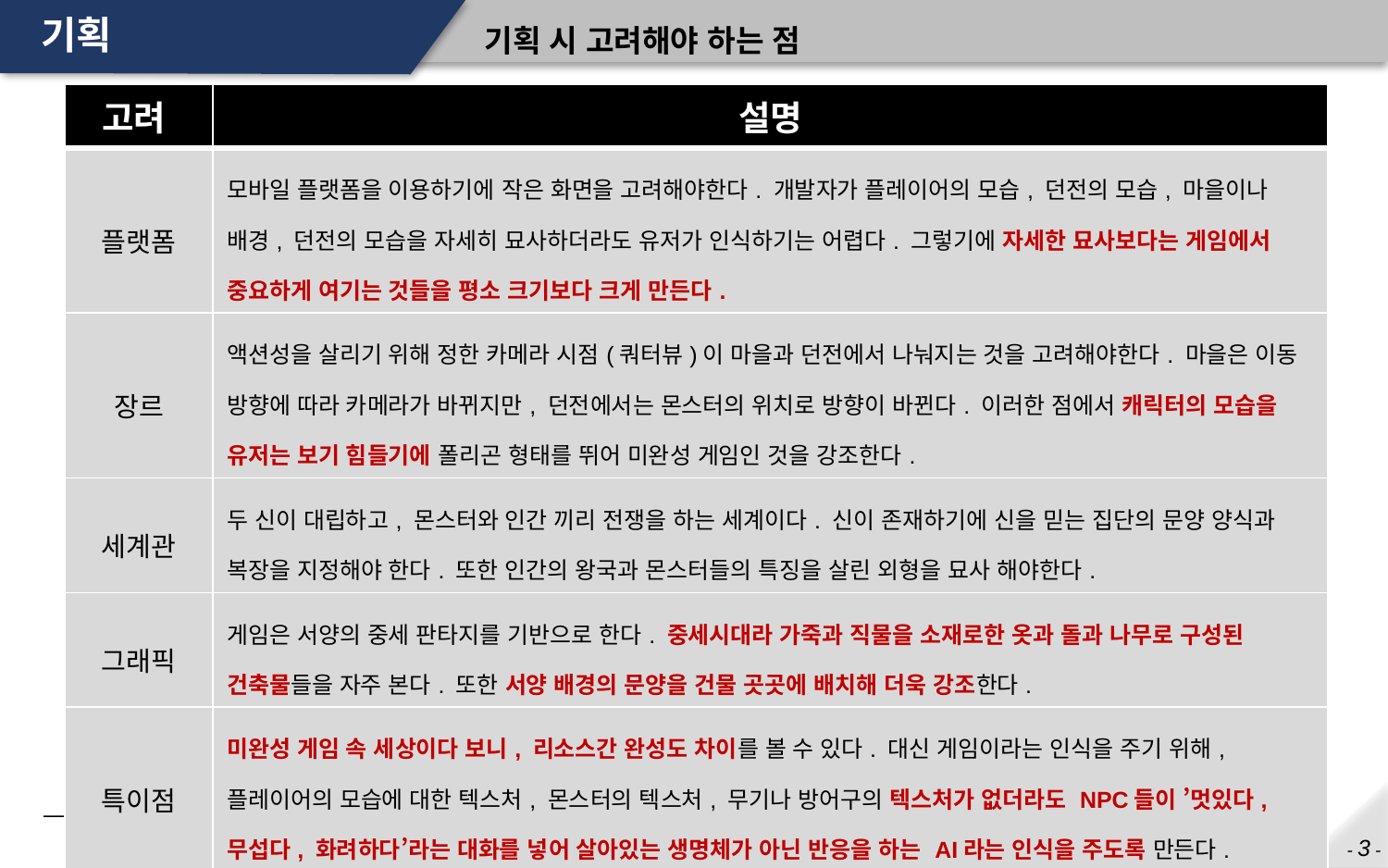

# 기획
기획 시 고려해야 하는 점
| 고려 | 설명 |
| --- | --- |
| 플랫폼 | 모바일 플랫폼을 이용하기에 작은 화면을 고려해야한다. 개발자가 플레이어의 모습, 던전의 모습, 마을이나 배경, 던전의 모습을 자세히 묘사하더라도 유저가 인식하기는 어렵다. 그렇기에 자세한 묘사보다는 게임에서 중요하게 여기는 것들을 평소 크기보다 크게 만든다. |
| 장르 | 액션성을 살리기 위해 정한 카메라 시점(쿼터뷰)이 마을과 던전에서 나눠지는 것을 고려해야한다. 마을은 이동 방향에 따라 카메라가 바뀌지만, 던전에서는 몬스터의 위치로 방향이 바뀐다. 이러한 점에서 캐릭터의 모습을 유저는 보기 힘들기에 폴리곤 형태를 뛰어 미완성 게임인 것을 강조한다. |
| 세계관 | 두 신이 대립하고, 몬스터와 인간 끼리 전쟁을 하는 세계이다. 신이 존재하기에 신을 믿는 집단의 문양 양식과 복장을 지정해야 한다. 또한 인간의 왕국과 몬스터들의 특징을 살린 외형을 묘사 해야한다. |
| 그래픽 | 게임은 서양의 중세 판타지를 기반으로 한다. 중세시대라 가죽과 직물을 소재로한 옷과 돌과 나무로 구성된 건축물들을 자주 본다. 또한 서양 배경의 문양을 건물 곳곳에 배치해 더욱 강조한다. |
| 특이점 | 미완성 게임 속 세상이다 보니, 리소스간 완성도 차이를 볼 수 있다. 대신 게임이라는 인식을 주기 위해, 플레이어의 모습에 대한 텍스처, 몬스터의 텍스처, 무기나 방어구의 텍스처가 없더라도 NPC들이 ’멋있다, 무섭다, 화려하다’라는 대화를 넣어 살아있는 생명체가 아닌 반응을 하는 AI라는 인식을 주도록 만든다. |